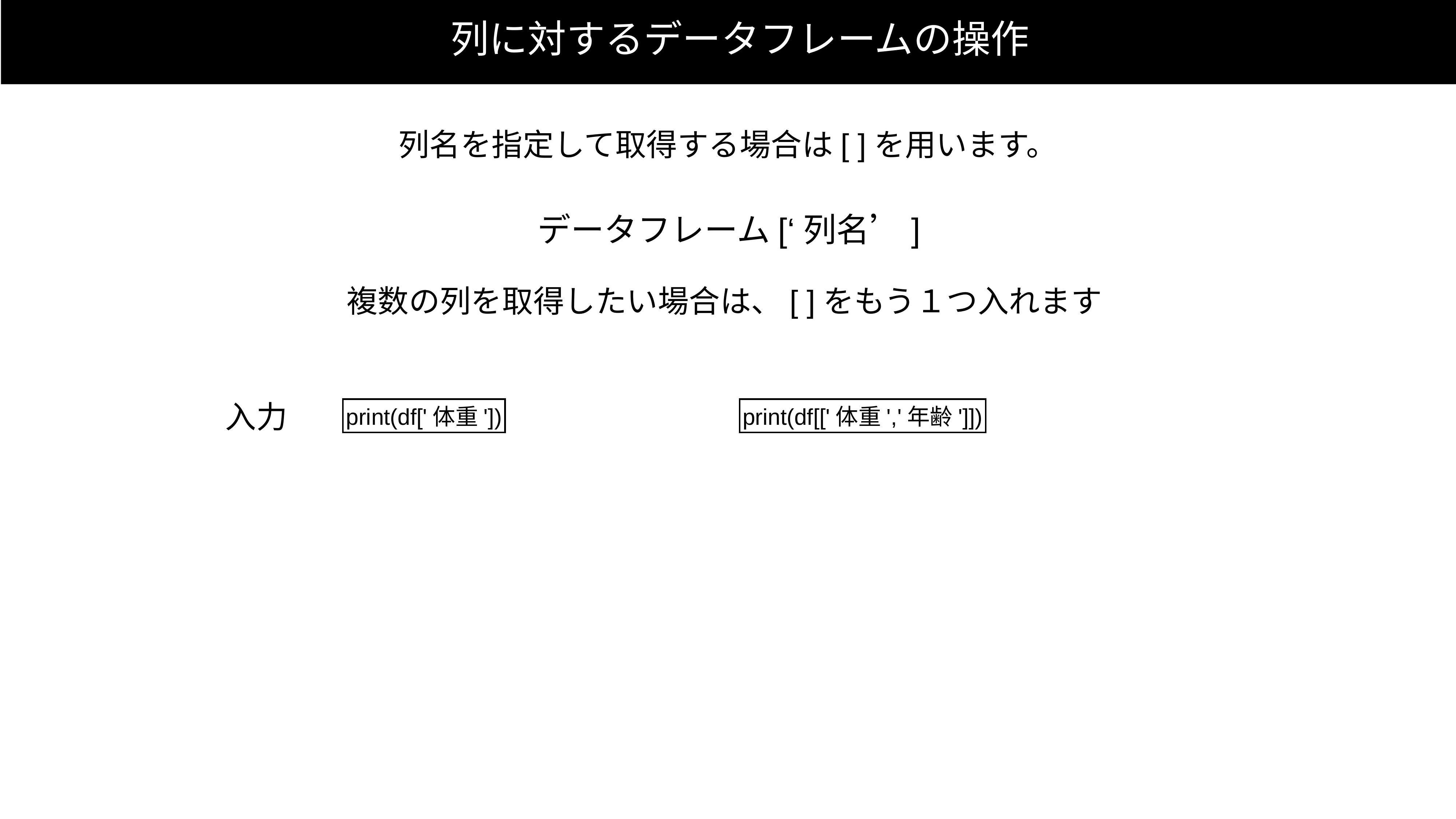

列に対するデータフレームの操作
列名を指定して取得する場合は[ ]を用います。
データフレーム[‘列名’]
複数の列を取得したい場合は、[ ]をもう１つ入れます
入力
print(df['体重'])
print(df[['体重','年齢']])